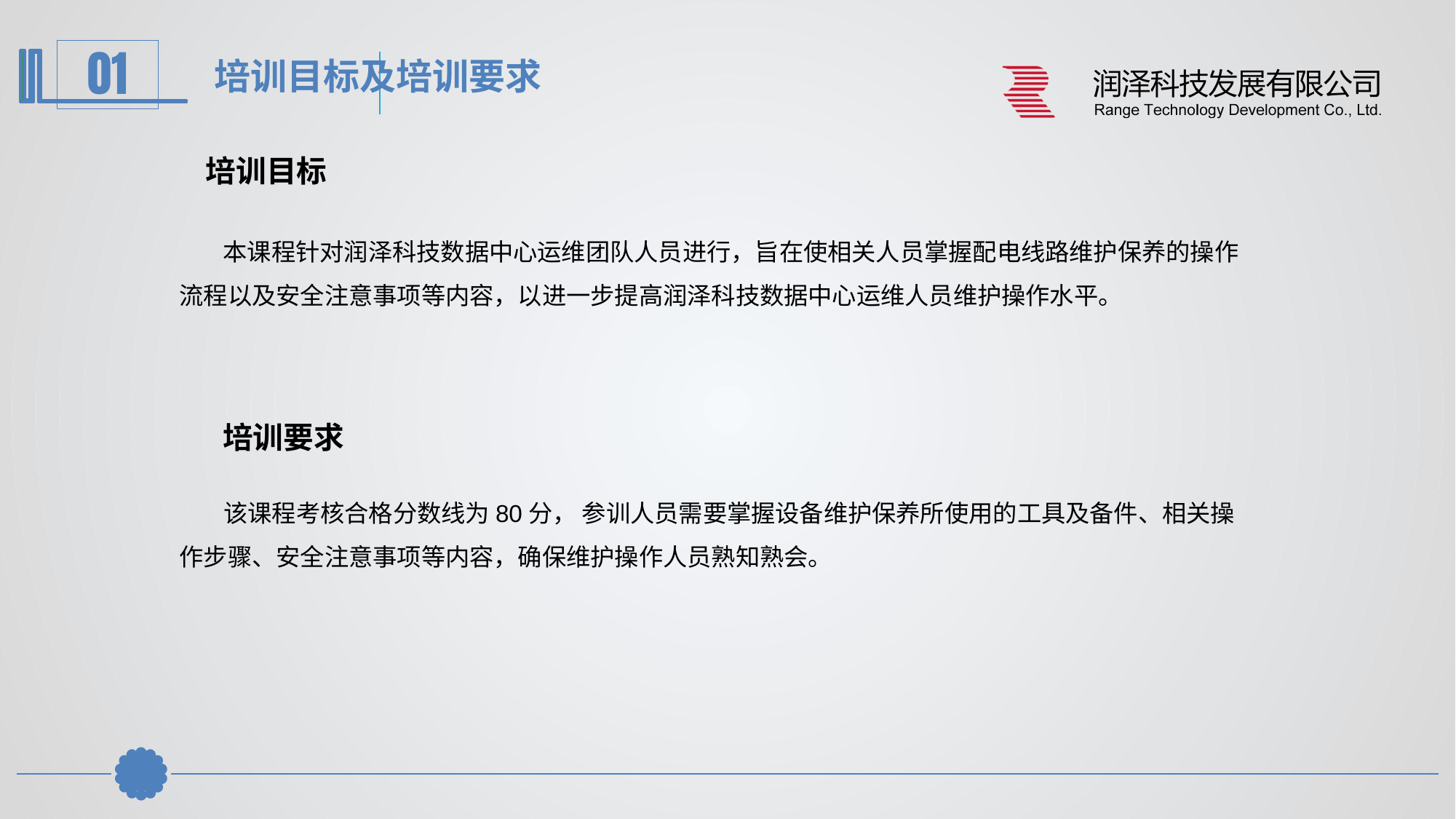

培训目标及培训要求
培训目标
      本课程针对润泽科技数据中心运维团队人员进行，旨在使相关人员掌握配电线路维护保养的操作流程以及安全注意事项等内容，以进一步提高润泽科技数据中心运维人员维护操作水平。
培训要求
       该课程考核合格分数线为80分， 参训人员需要掌握设备维护保养所使用的工具及备件、相关操作步骤、安全注意事项等内容，确保维护操作人员熟知熟会。
3